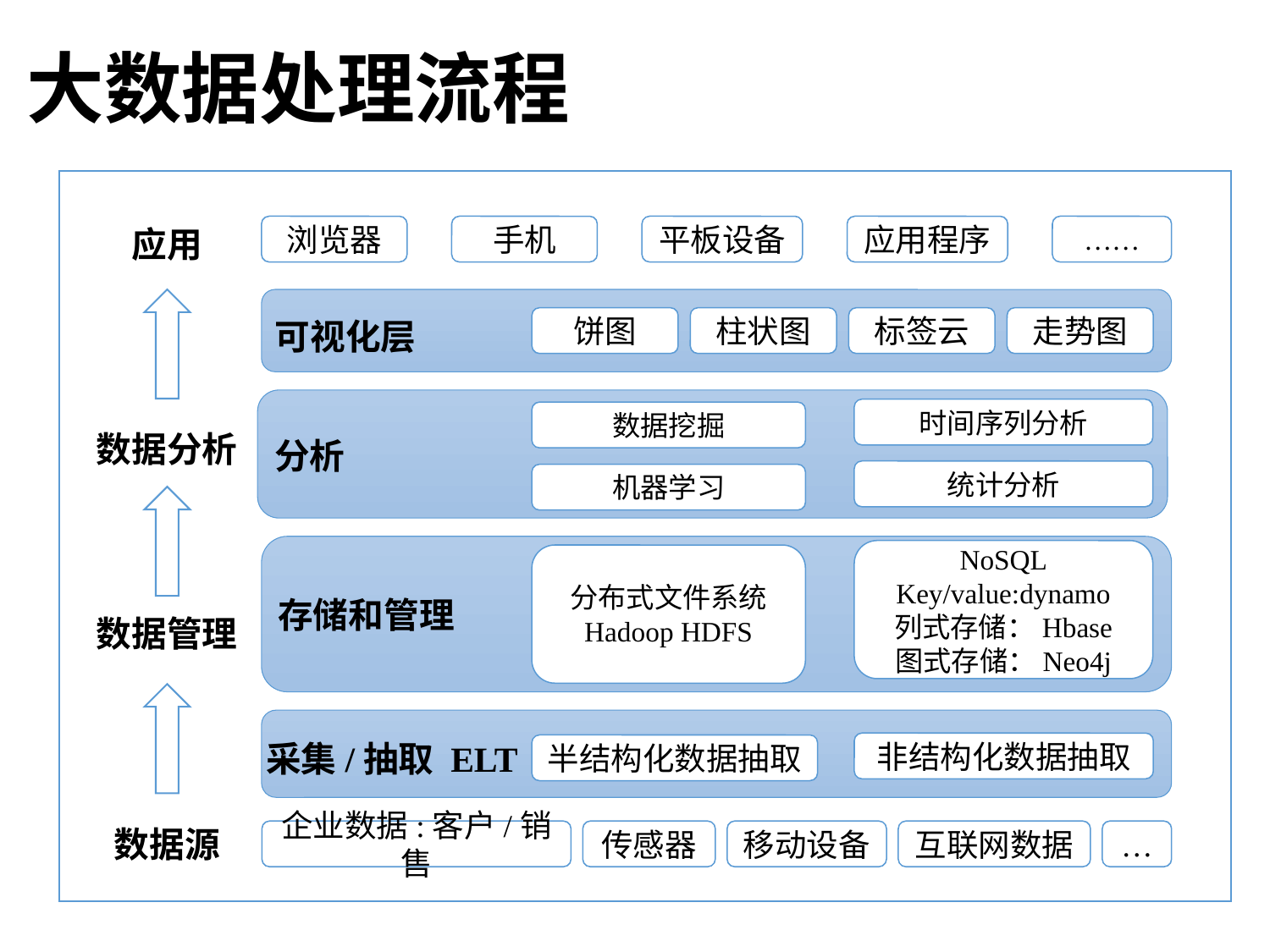

大数据处理流程

浏览器
手机
平板设备
应用程序
……
应用

饼图
柱状图
标签云
走势图
可视化层

时间序列分析
数据挖掘
统计分析
机器学习
数据分析
分析

NoSQL
Key/value:dynamo
列式存储：Hbase
图式存储：Neo4j
分布式文件系统
Hadoop HDFS
存储和管理
数据管理

采集/抽取 ELT
非结构化数据抽取
半结构化数据抽取
数据源
企业数据:客户/销售
传感器
移动设备
互联网数据
…